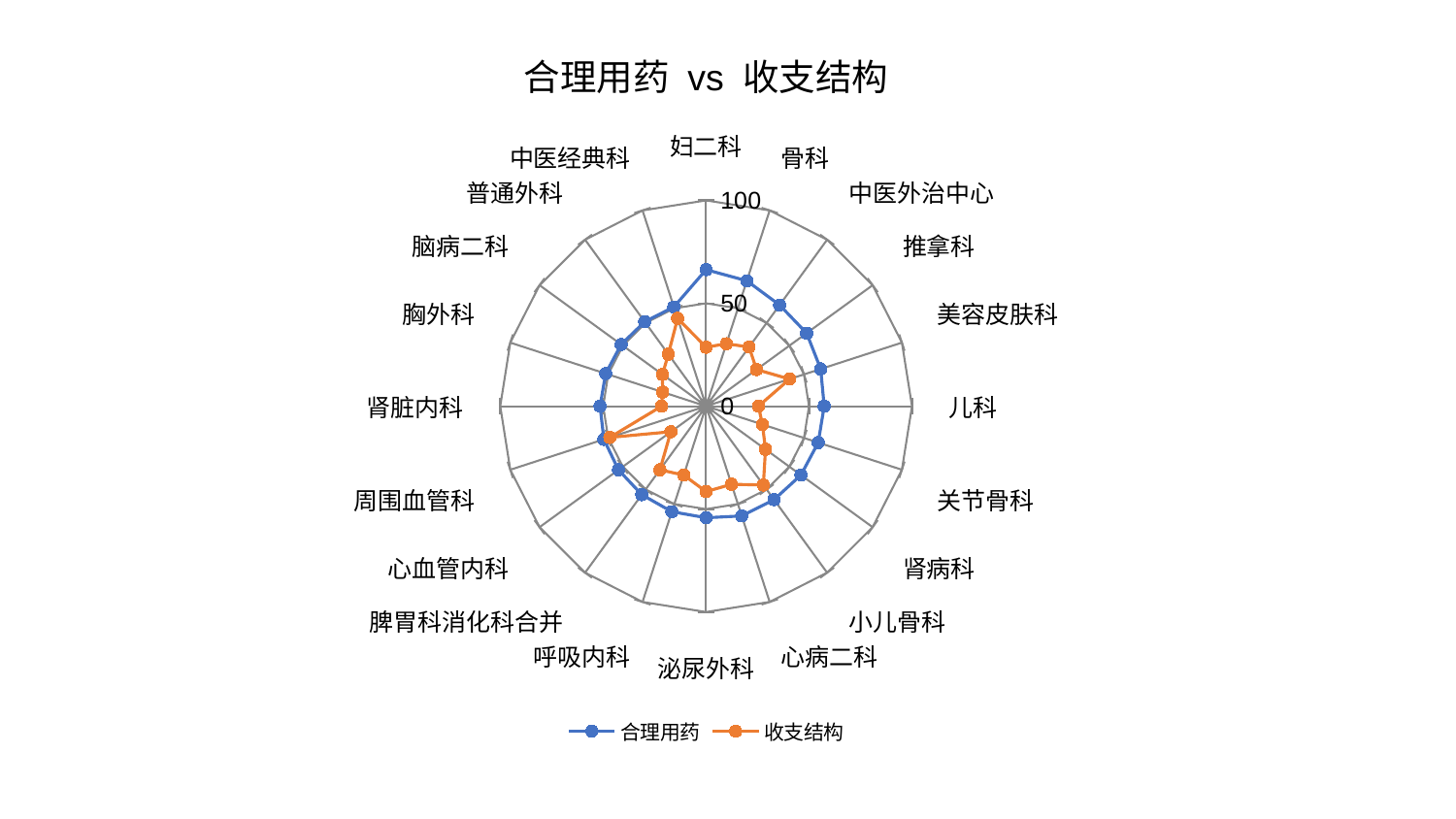

### Chart: 合理用药 vs 收支结构

| Category | 合理用药 | 收支结构 |
|---|---|---|
| 妇二科 | 66.32732668198022 | 28.66274370441729 |
| 骨科 | 64.07319058363942 | 31.918128130352276 |
| 中医外治中心 | 60.7564923492529 | 35.52752275957635 |
| 推拿科 | 60.35964772126522 | 30.290117019222603 |
| 美容皮肤科 | 58.51681358049474 | 42.67550332474629 |
| 儿科 | 57.35064888986007 | 25.433101127880892 |
| 关节骨科 | 57.26700264965791 | 28.78399388958642 |
| 肾病科 | 56.93433999250233 | 35.66427006973035 |
| 小儿骨科 | 56.142791825701536 | 47.345311594841526 |
| 心病二科 | 56.07595311353165 | 39.906932491018544 |
| 泌尿外科 | 54.2063913461148 | 41.52738914233885 |
| 呼吸内科 | 53.90562689525444 | 35.2175357370033 |
| 脾胃科消化科合并 | 53.147257799247534 | 38.216675868496715 |
| 心血管内科 | 52.630994737524276 | 21.169655437244685 |
| 周围血管科 | 52.211127348415275 | 49.17870386800844 |
| 肾脏内科 | 51.51115405038497 | 21.607072047154027 |
| 胸外科 | 51.29659348699267 | 22.229460824243656 |
| 脑病二科 | 51.01790357486508 | 26.21627763915931 |
| 普通外科 | 50.738183429546154 | 31.258120222165974 |
| 中医经典科 | 50.71349777508185 | 44.840212345838225 |
56